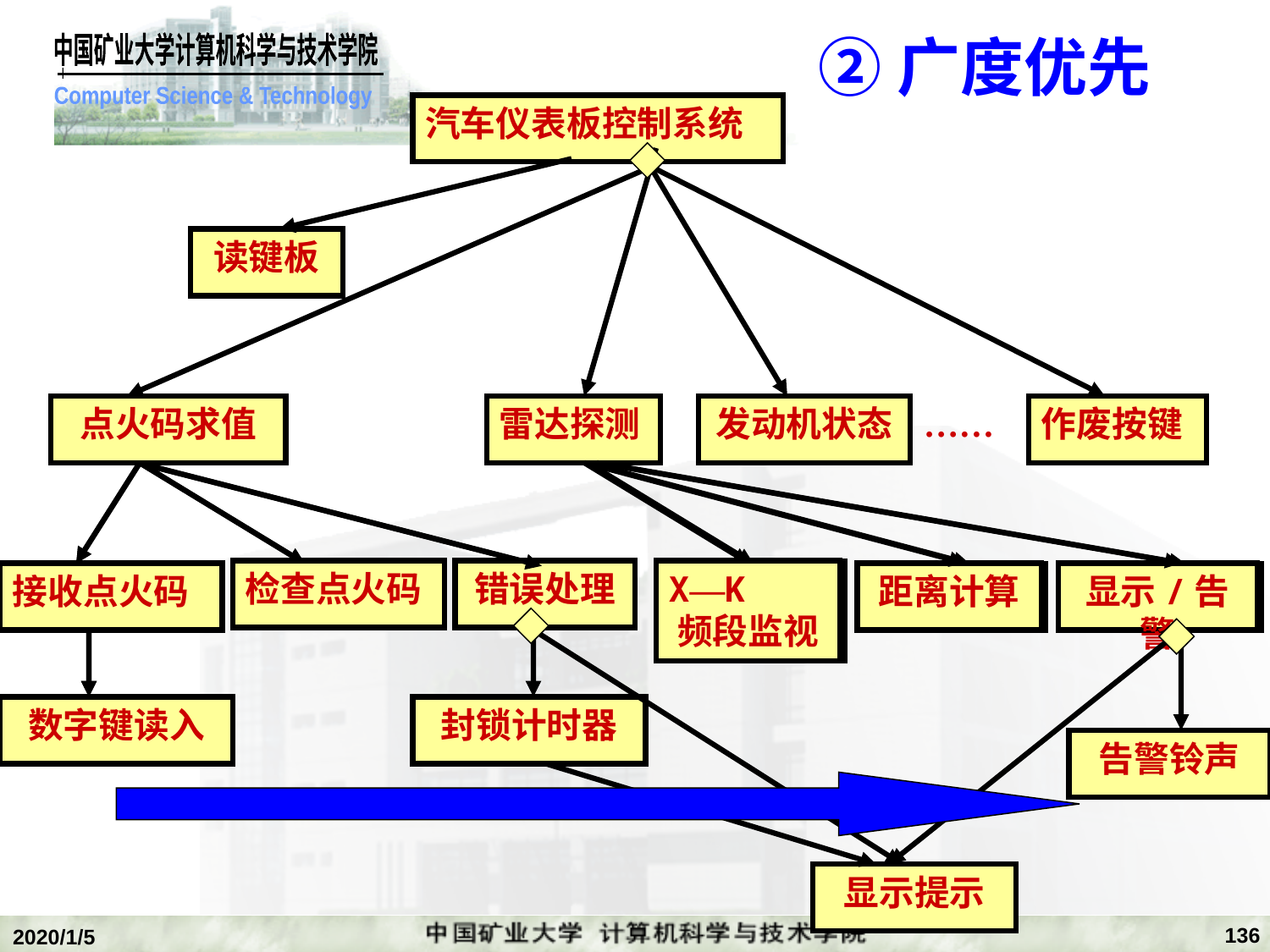

# ②广度优先
汽车仪表板控制系统

读键板
点火码求值
雷达探测
发动机状态
……
作废按键

桩模块2
桩模块3
桩模块1

桩模块4
桩模块5
桩模块6

检查点火码
错误处理
X—K
频段监视
接收点火码
距离计算
显示/告警

桩模块4
数字键读入
封锁计时器
告警铃声

显示提示
136
2020/1/5